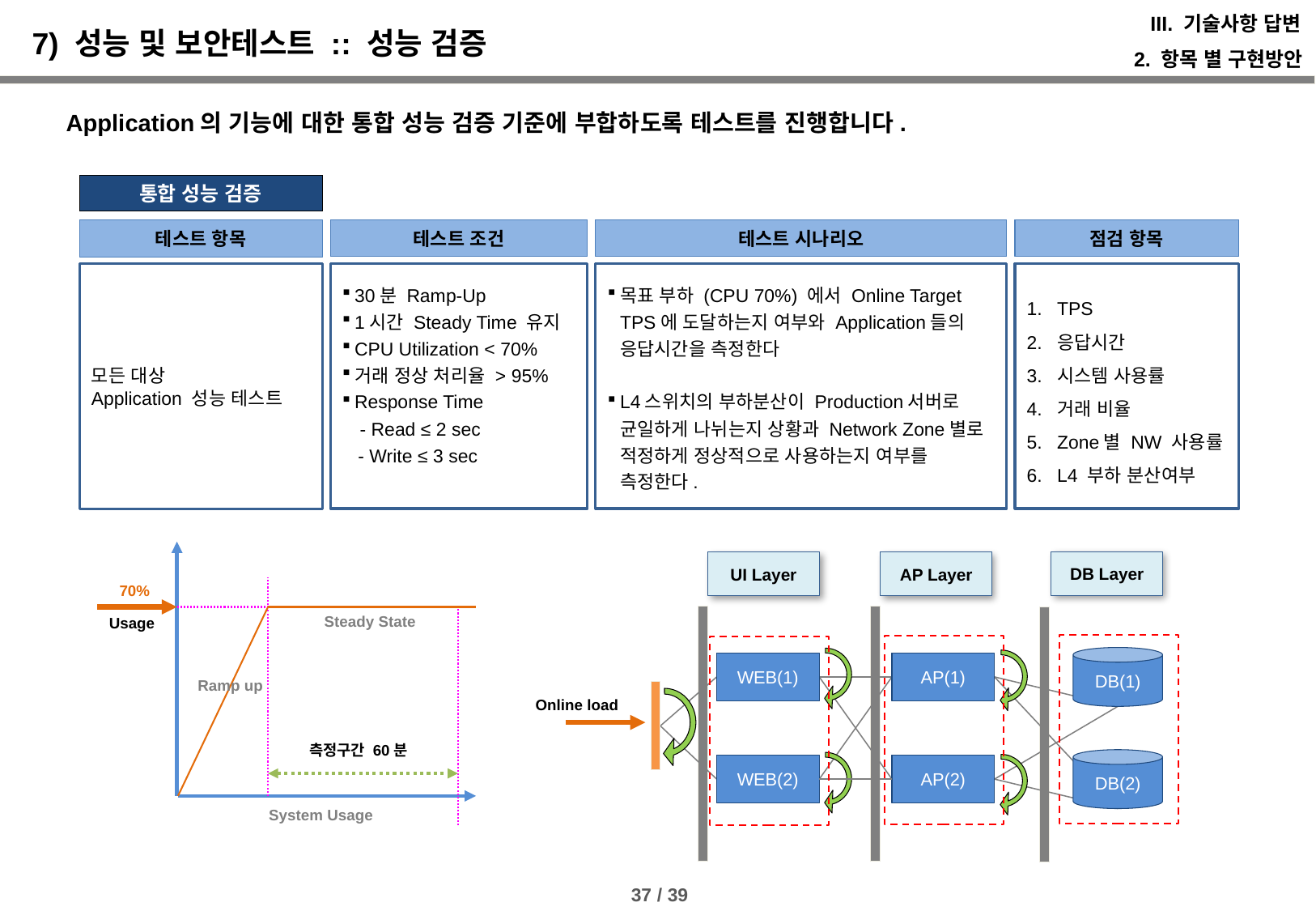

III. 기술사항 답변
# 7) 성능 및 보안테스트 :: 성능 검증
2. 항목 별 구현방안
Application의 기능에 대한 통합 성능 검증 기준에 부합하도록 테스트를 진행합니다.
통합 성능 검증
테스트 조건
테스트 시나리오
점검 항목
테스트 항목
30분 Ramp-Up
1시간 Steady Time 유지
CPU Utilization < 70%
거래 정상 처리율 > 95%
Response Time
 - Read ≤ 2 sec
   - Write ≤ 3 sec

목표 부하 (CPU 70%) 에서 Online Target TPS에 도달하는지 여부와 Application들의 응답시간을 측정한다

L4스위치의 부하분산이 Production서버로 균일하게 나뉘는지 상황과 Network Zone별로 적정하게 정상적으로 사용하는지 여부를 측정한다.
TPS
응답시간
시스템 사용률
거래 비율
Zone별 NW 사용률
L4 부하 분산여부
모든 대상
Application 성능 테스트
DB Layer
UI Layer
AP Layer
70%
Steady State

Usage

DB(1)
WEB(1)
AP(1)
Ramp up

Online load
측정구간 60분

DB(2)
WEB(2)
AP(2)
System Usage